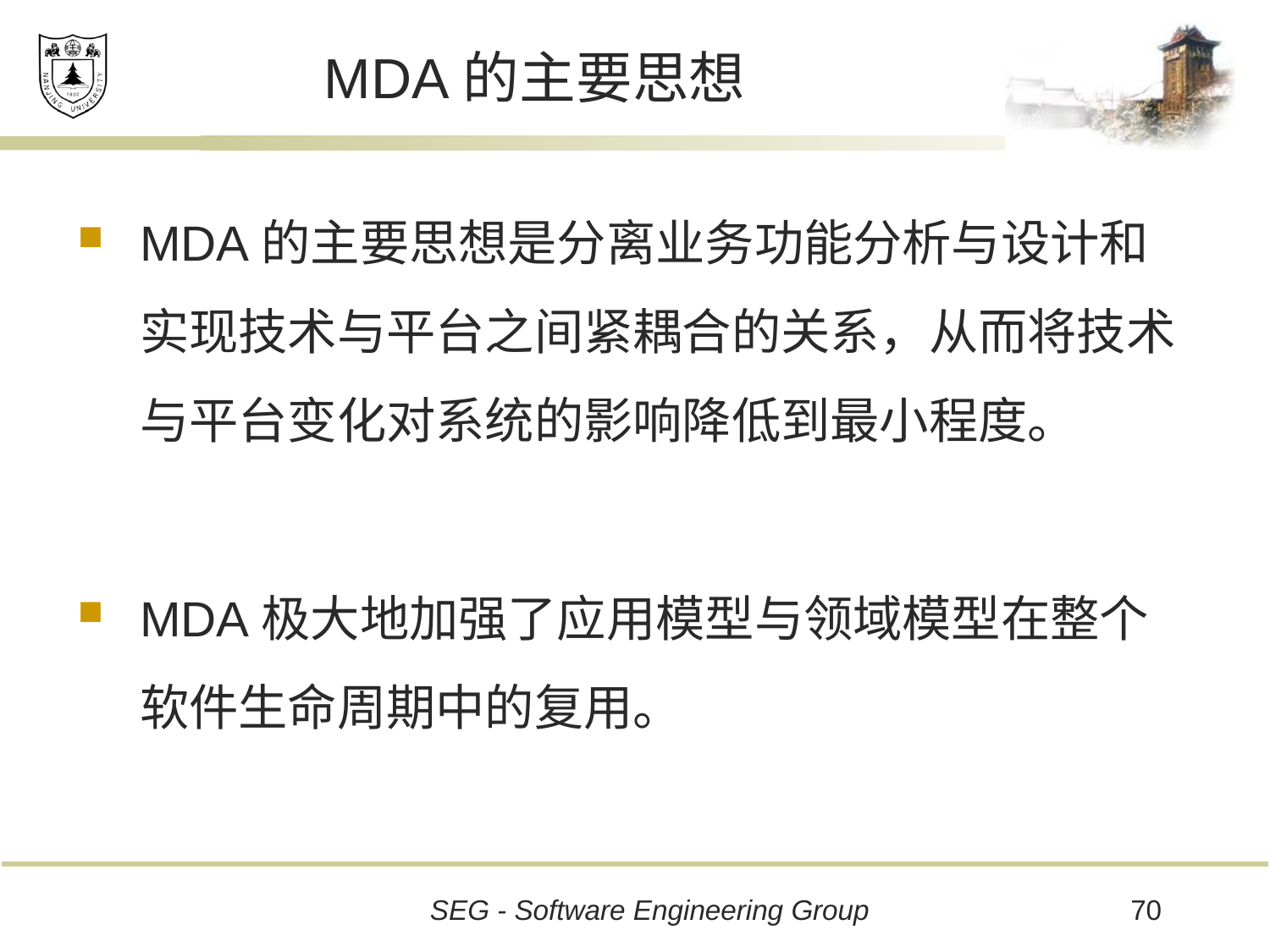

# MDA的主要思想
MDA的主要思想是分离业务功能分析与设计和实现技术与平台之间紧耦合的关系，从而将技术与平台变化对系统的影响降低到最小程度。

MDA极大地加强了应用模型与领域模型在整个软件生命周期中的复用。

70
SEG - Software Engineering Group